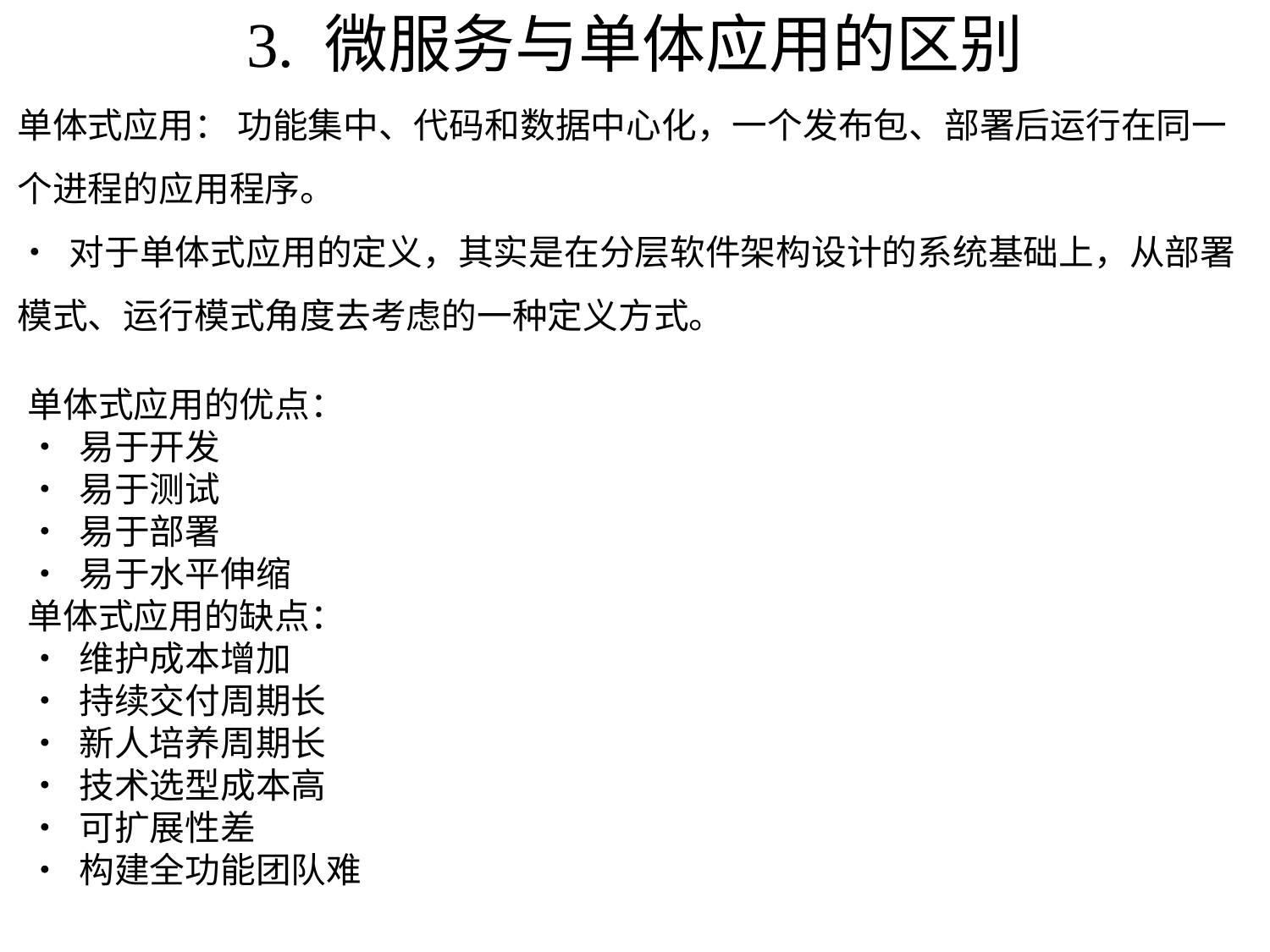

# 3. 微服务与单体应用的区别
单体式应用： 功能集中、代码和数据中心化，一个发布包、部署后运行在同一个进程的应用程序。
• 对于单体式应用的定义，其实是在分层软件架构设计的系统基础上，从部署模式、运行模式角度去考虑的一种定义方式。
单体式应用的优点：
• 易于开发
• 易于测试
• 易于部署
• 易于水平伸缩
单体式应用的缺点：
• 维护成本增加
• 持续交付周期长
• 新人培养周期长
• 技术选型成本高
• 可扩展性差
• 构建全功能团队难